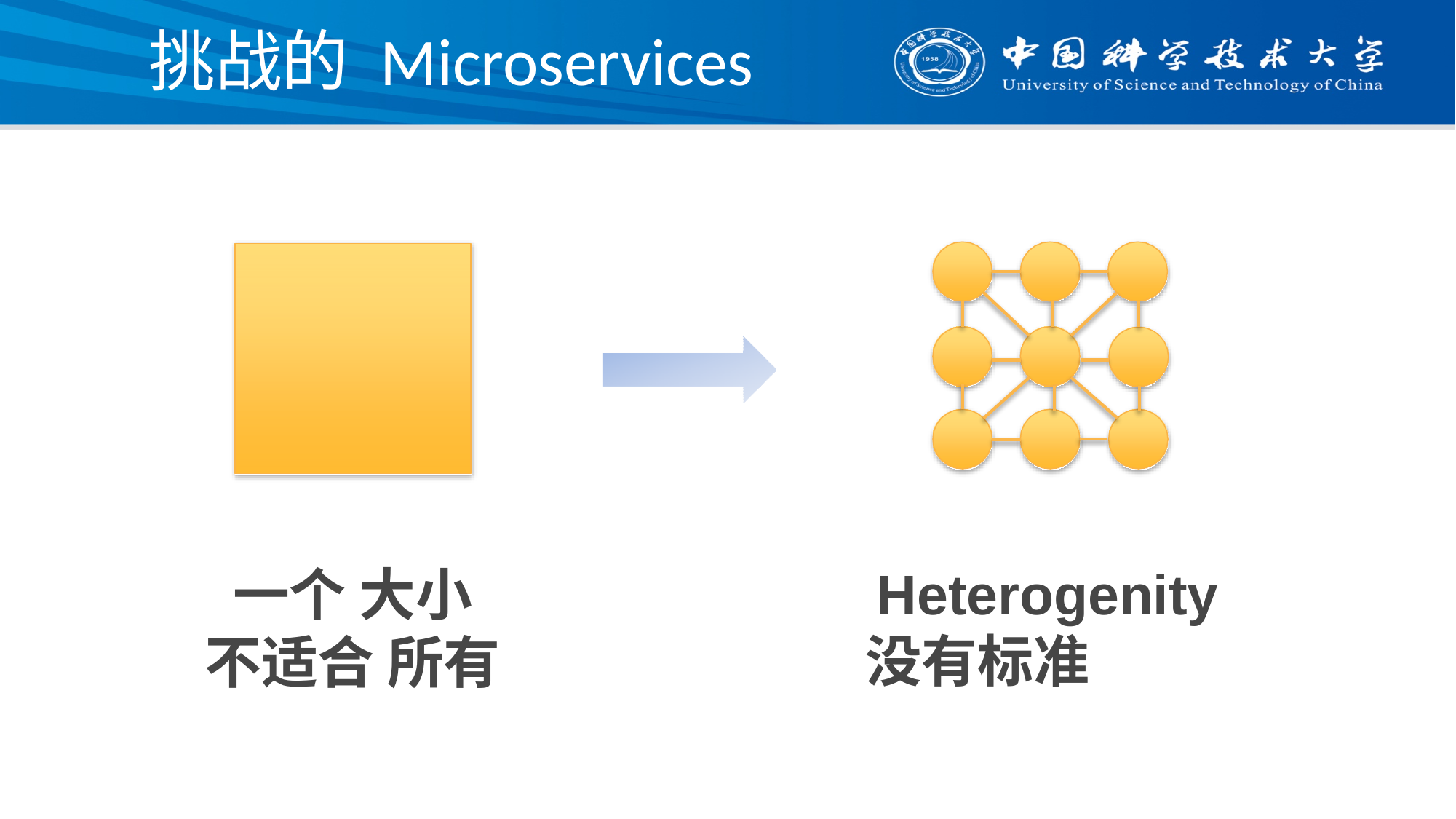

# 挑战的 Microservices

一个 大小
不适合 所有
Heterogenity 没有标准